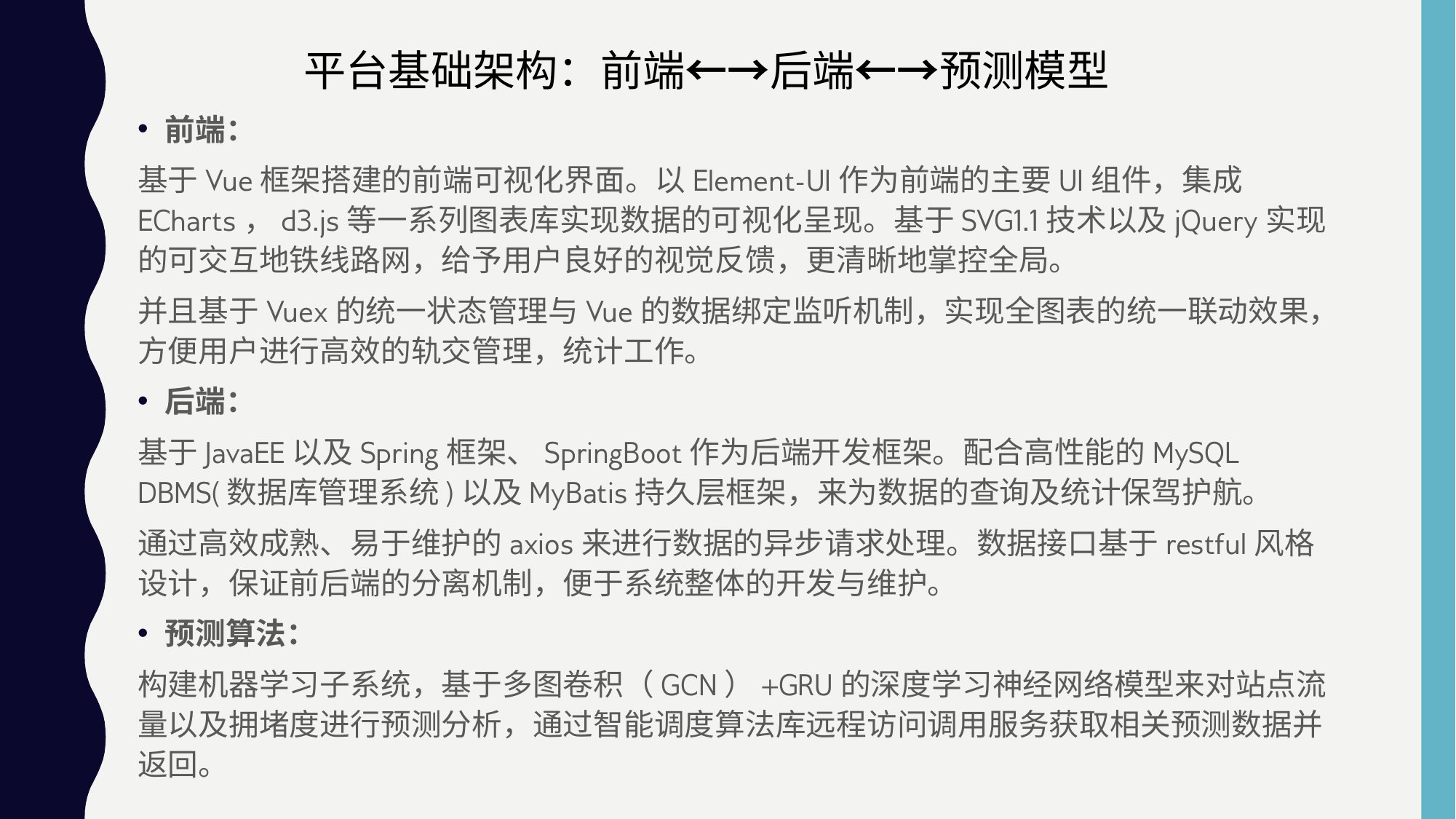

平台基础架构：前端←→后端←→预测模型
前端：
基于Vue框架搭建的前端可视化界面。以Element-UI作为前端的主要UI组件，集成ECharts，d3.js等一系列图表库实现数据的可视化呈现。基于SVG1.1技术以及jQuery实现的可交互地铁线路网，给予用户良好的视觉反馈，更清晰地掌控全局。
并且基于Vuex的统一状态管理与Vue的数据绑定监听机制，实现全图表的统一联动效果，方便用户进行高效的轨交管理，统计工作。
后端：
基于JavaEE以及Spring框架、SpringBoot作为后端开发框架。配合高性能的MySQL DBMS(数据库管理系统)以及MyBatis持久层框架，来为数据的查询及统计保驾护航。
通过高效成熟、易于维护的axios来进行数据的异步请求处理。数据接口基于restful风格设计，保证前后端的分离机制，便于系统整体的开发与维护。
预测算法：
构建机器学习子系统，基于多图卷积（GCN）+GRU的深度学习神经网络模型来对站点流量以及拥堵度进行预测分析，通过智能调度算法库远程访问调用服务获取相关预测数据并返回。